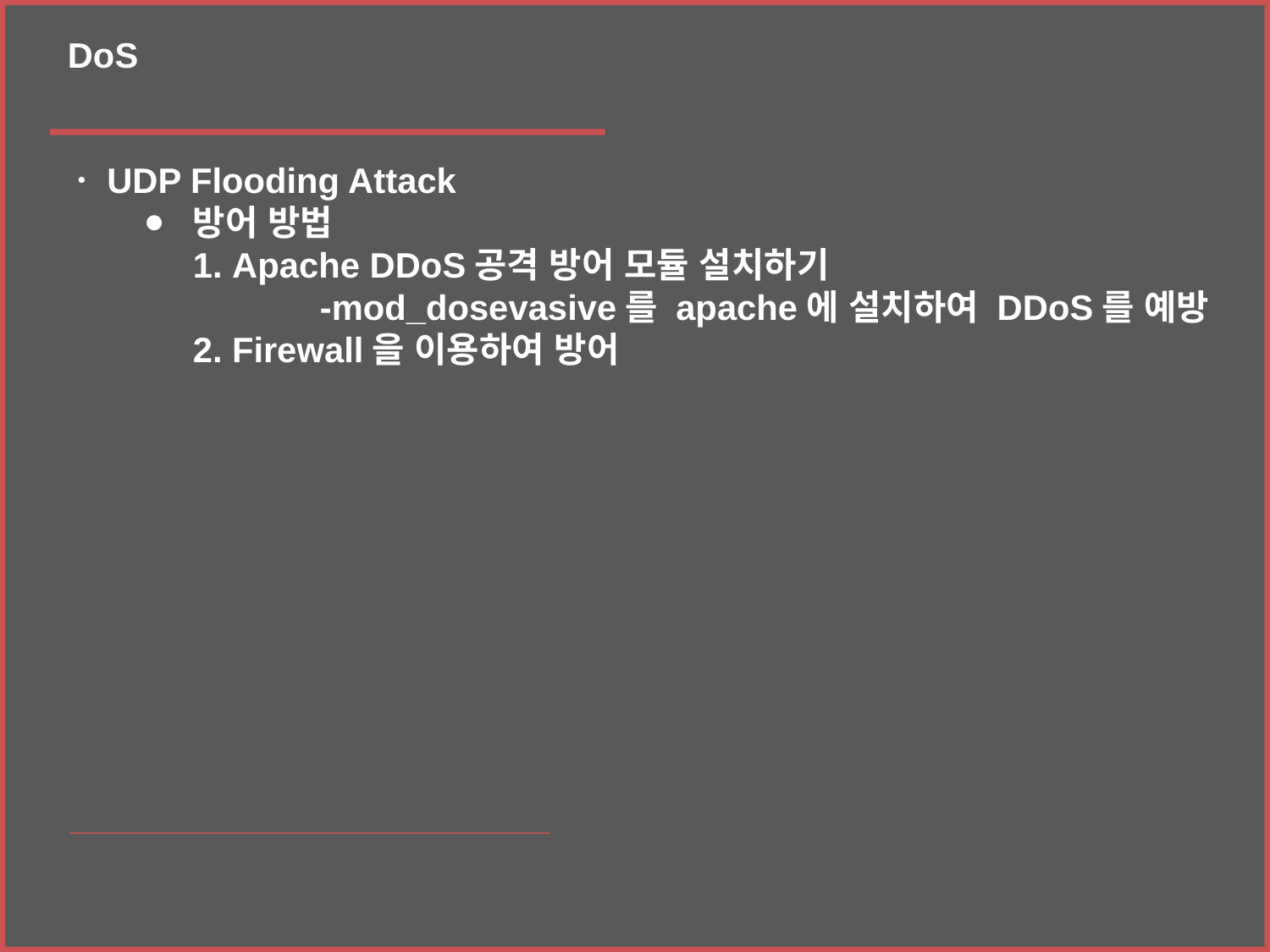

DoS

ㆍUDP Flooding Attack
방어 방법
1. Apache DDoS공격 방어 모듈 설치하기
	-mod_dosevasive를 apache에 설치하여 DDoS를 예방
2. Firewall을 이용하여 방어